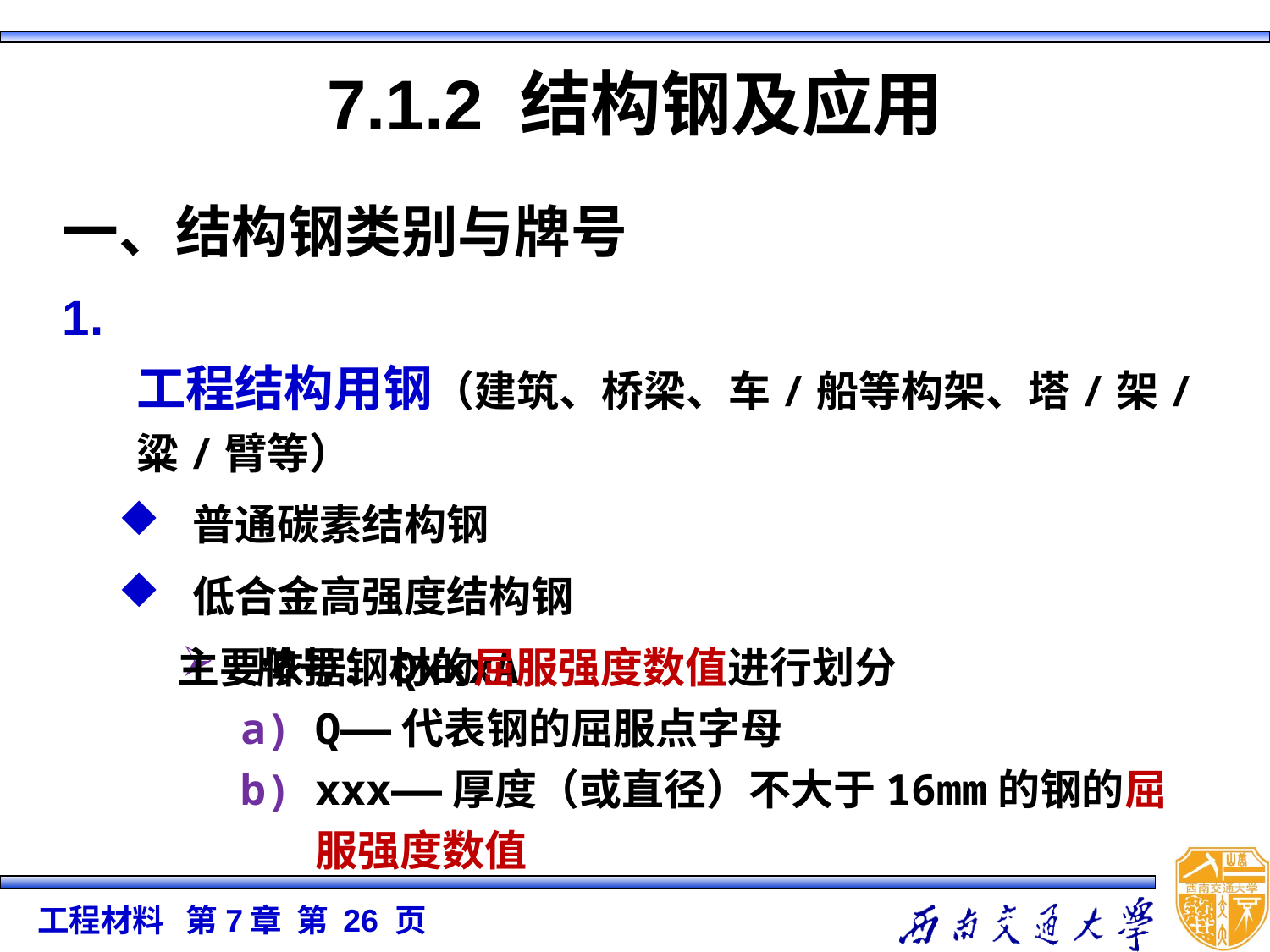

7.1.2 结构钢及应用
一、结构钢类别与牌号
1. 工程结构用钢（建筑、桥梁、车/船等构架、塔/架/粱/臂等）
普通碳素结构钢
低合金高强度结构钢
牌号：QxxxA
主要依据钢材的屈服强度数值进行划分
Q——代表钢的屈服点字母
xxx——厚度（或直径）不大于16mm的钢的屈服强度数值